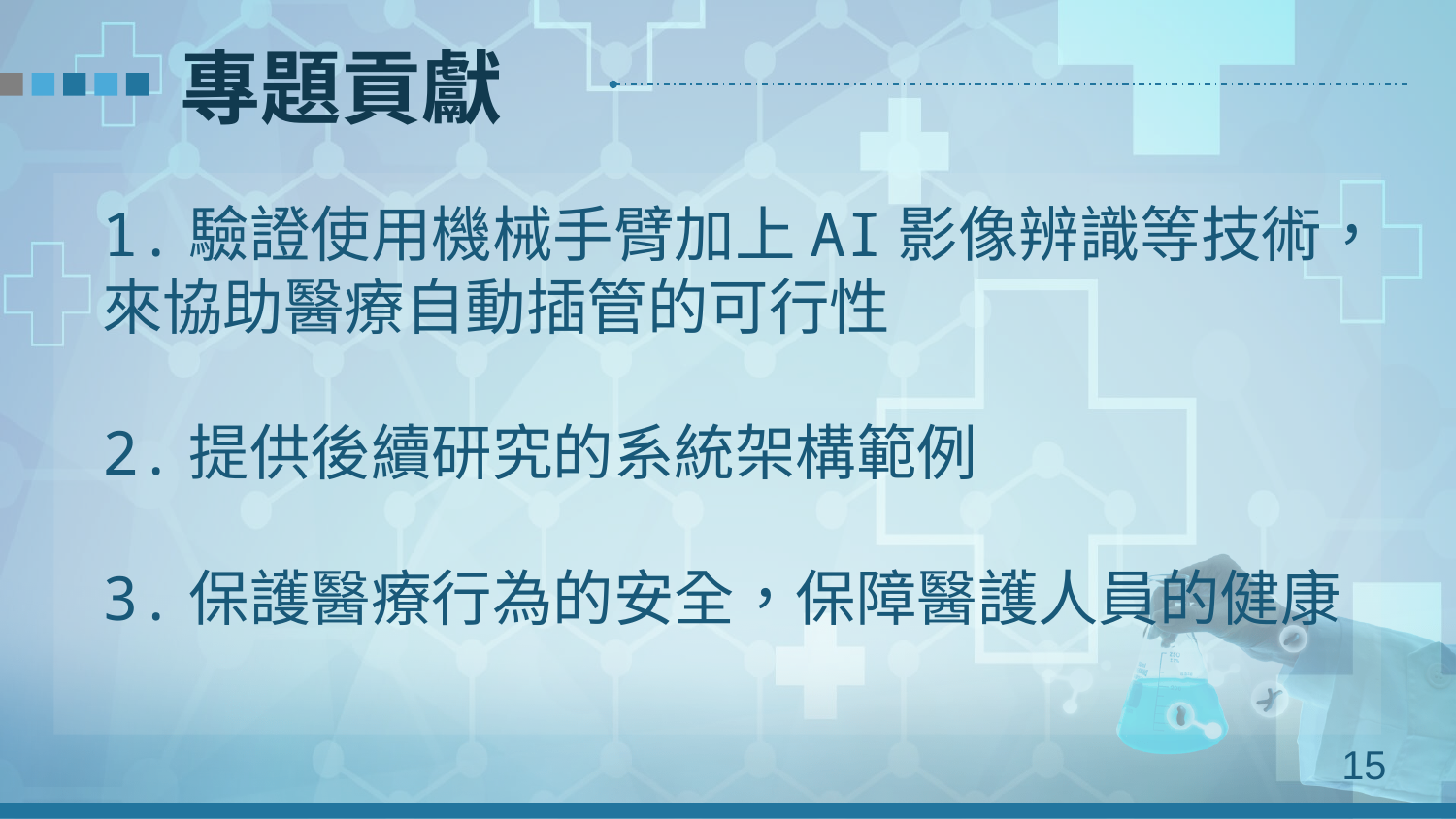

專題貢獻

1.驗證使用機械手臂加上AI影像辨識等技術，來協助醫療自動插管的可行性

2.提供後續研究的系統架構範例

3.保護醫療行為的安全，保障醫護人員的健康

15